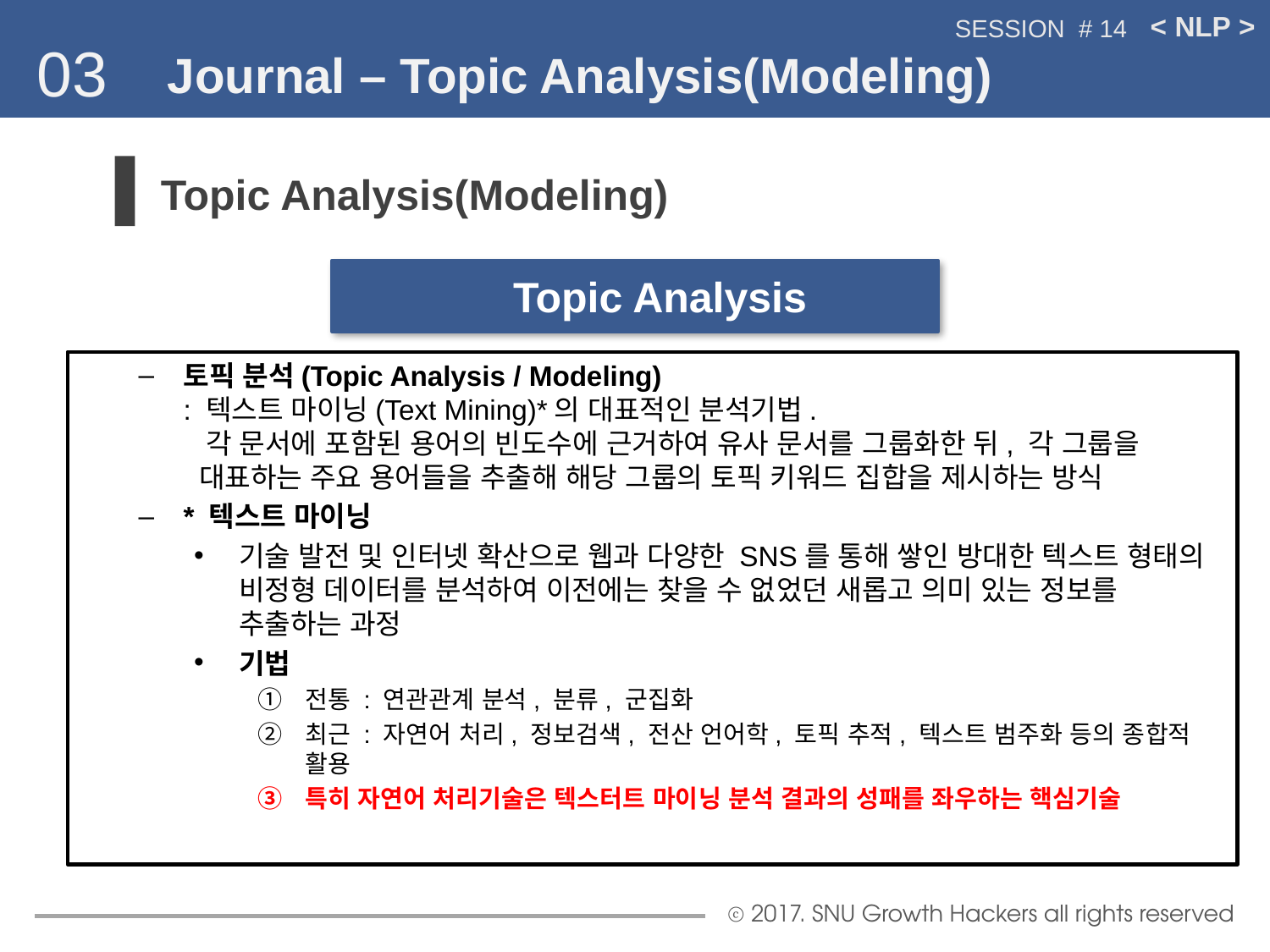

< NLP >
SESSION  # 14
03
Journal – Topic Analysis(Modeling)

Topic Analysis(Modeling)
Topic Analysis
토픽 분석(Topic Analysis / Modeling)
: 텍스트 마이닝(Text Mining)*의 대표적인 분석기법.
  각 문서에 포함된 용어의 빈도수에 근거하여 유사 문서를 그룹화한 뒤, 각 그룹을
  대표하는 주요 용어들을 추출해 해당 그룹의 토픽 키워드 집합을 제시하는 방식
* 텍스트 마이닝
기술 발전 및 인터넷 확산으로 웹과 다양한 SNS를 통해 쌓인 방대한 텍스트 형태의 비정형 데이터를 분석하여 이전에는 찾을 수 없었던 새롭고 의미 있는 정보를 추출하는 과정
기법
전통 : 연관관계 분석, 분류, 군집화
최근 : 자연어 처리, 정보검색, 전산 언어학, 토픽 추적, 텍스트 범주화 등의 종합적 활용
특히 자연어 처리기술은 텍스터트 마이닝 분석 결과의 성패를 좌우하는 핵심기술
ⓒ 2017. SNU Growth Hackers all rights reserved